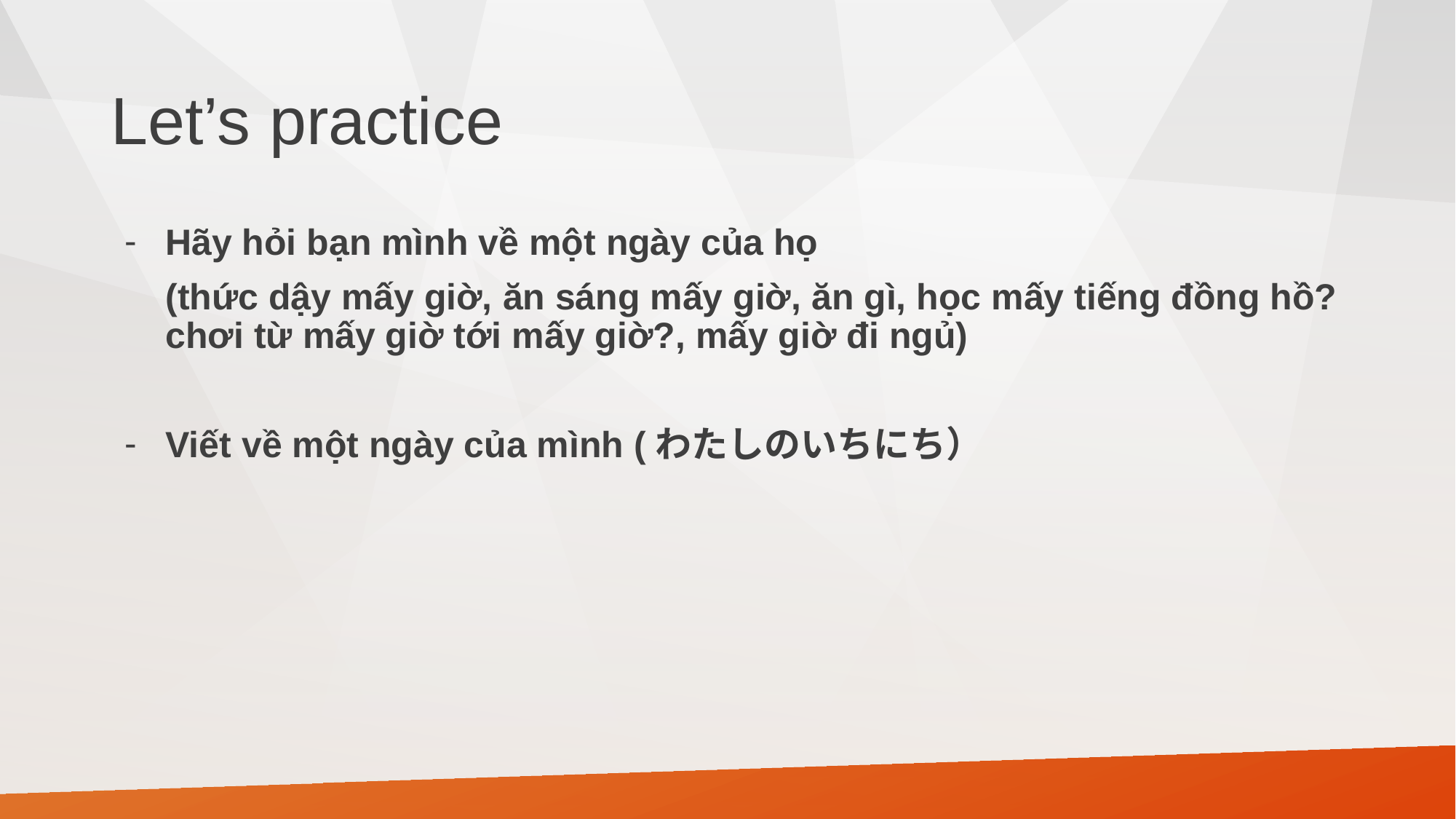

# Let’s practice
Hãy hỏi bạn mình về một ngày của họ
(thức dậy mấy giờ, ăn sáng mấy giờ, ăn gì, học mấy tiếng đồng hồ? chơi từ mấy giờ tới mấy giờ?, mấy giờ đi ngủ)

Viết về một ngày của mình (わたしのいちにち）